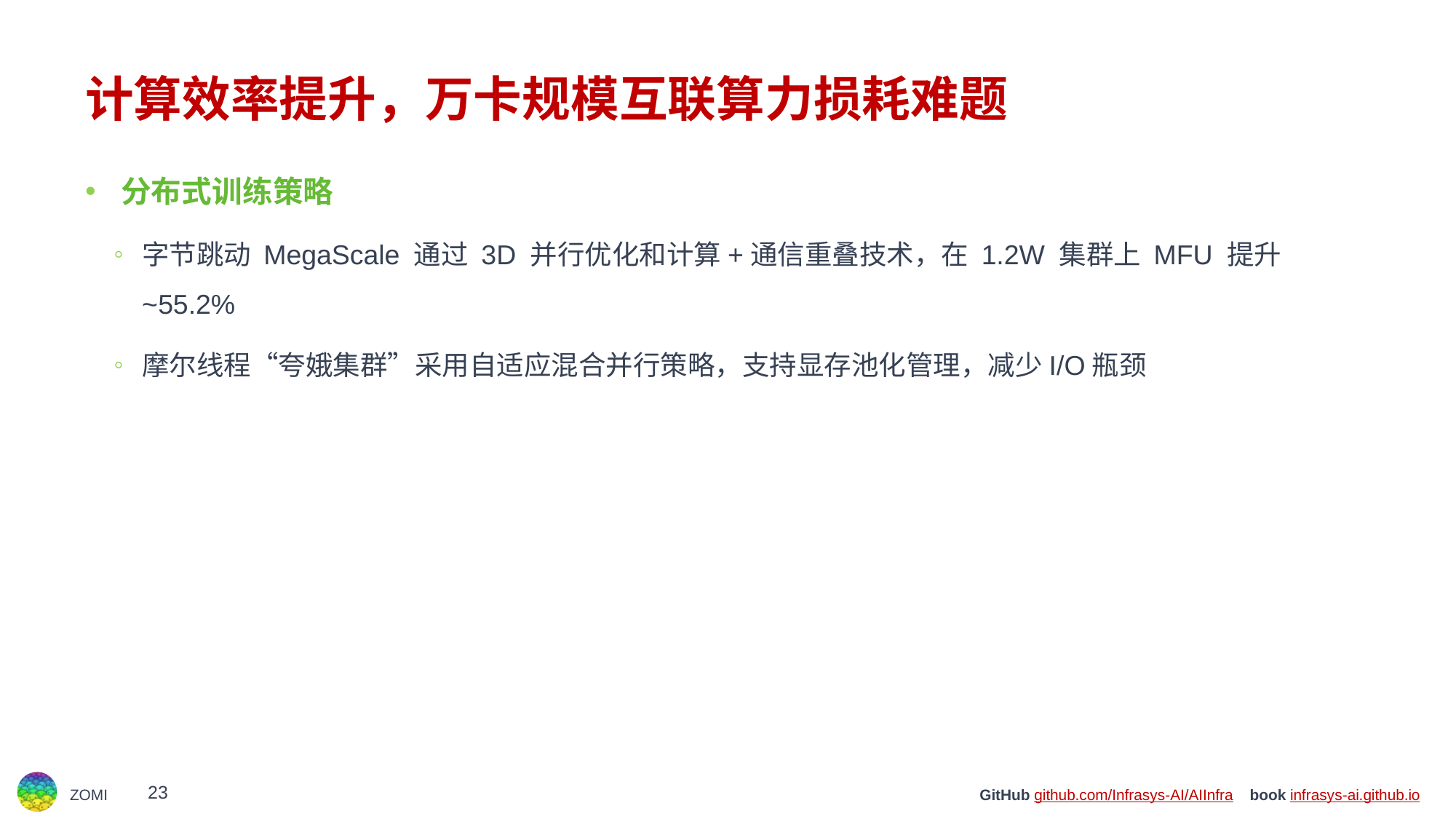

# 计算效率提升，万卡规模互联算力损耗难题
​​分布式训练策略​​
字节跳动 MegaScale 通过 3D 并行优化和计算+通信重叠技术，在 1.2W 集群上 MFU 提升 ~55.2%
摩尔线程“夸娥集群”采用自适应混合并行策略，支持显存池化管理，减少I/O瓶颈